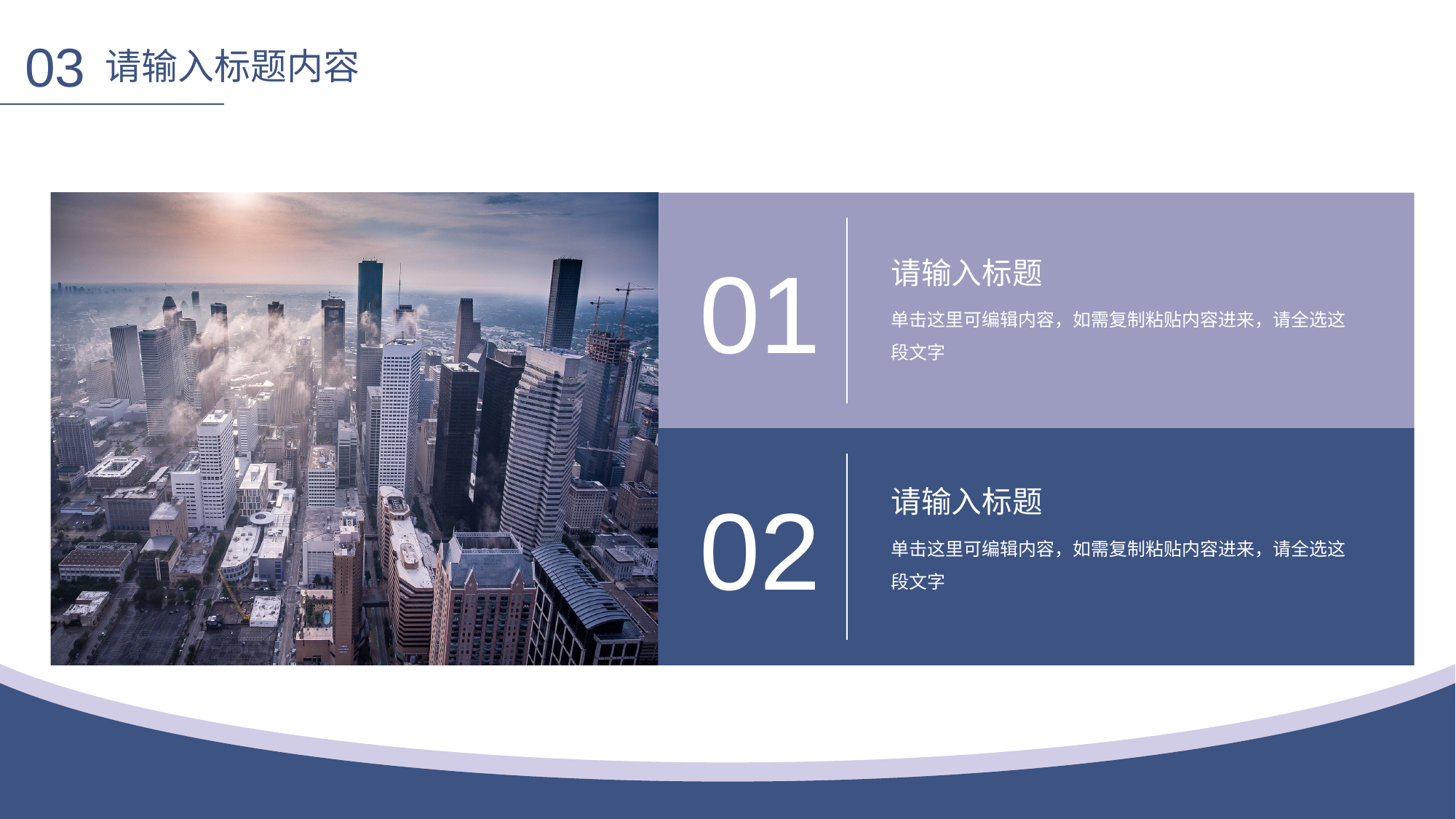

03
请输入标题内容

01
请输入标题
单击这里可编辑内容，如需复制粘贴内容进来，请全选这段文字

02
请输入标题
单击这里可编辑内容，如需复制粘贴内容进来，请全选这段文字